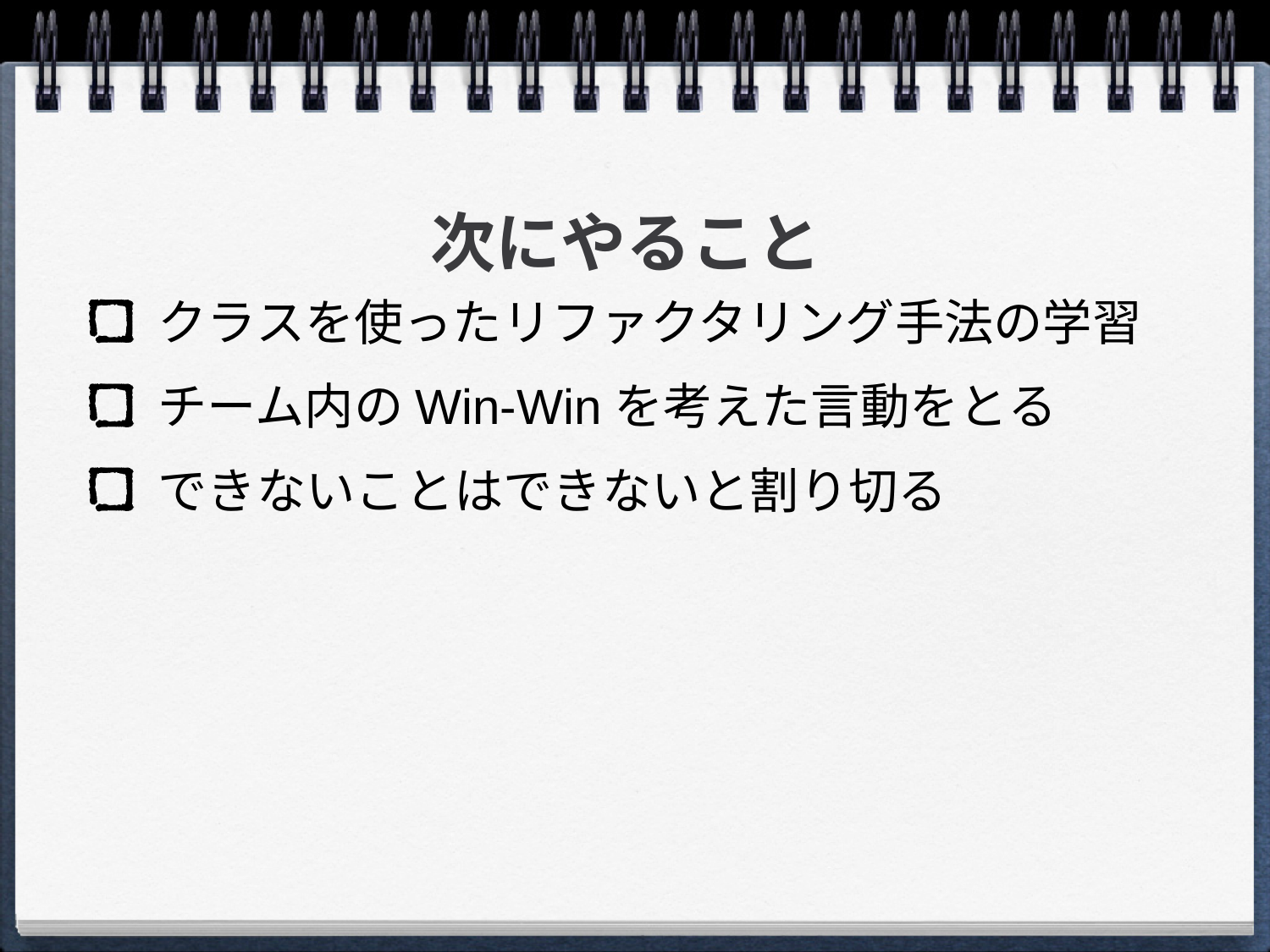

# 次にやること
クラスを使ったリファクタリング手法の学習
チーム内のWin-Winを考えた言動をとる
できないことはできないと割り切る